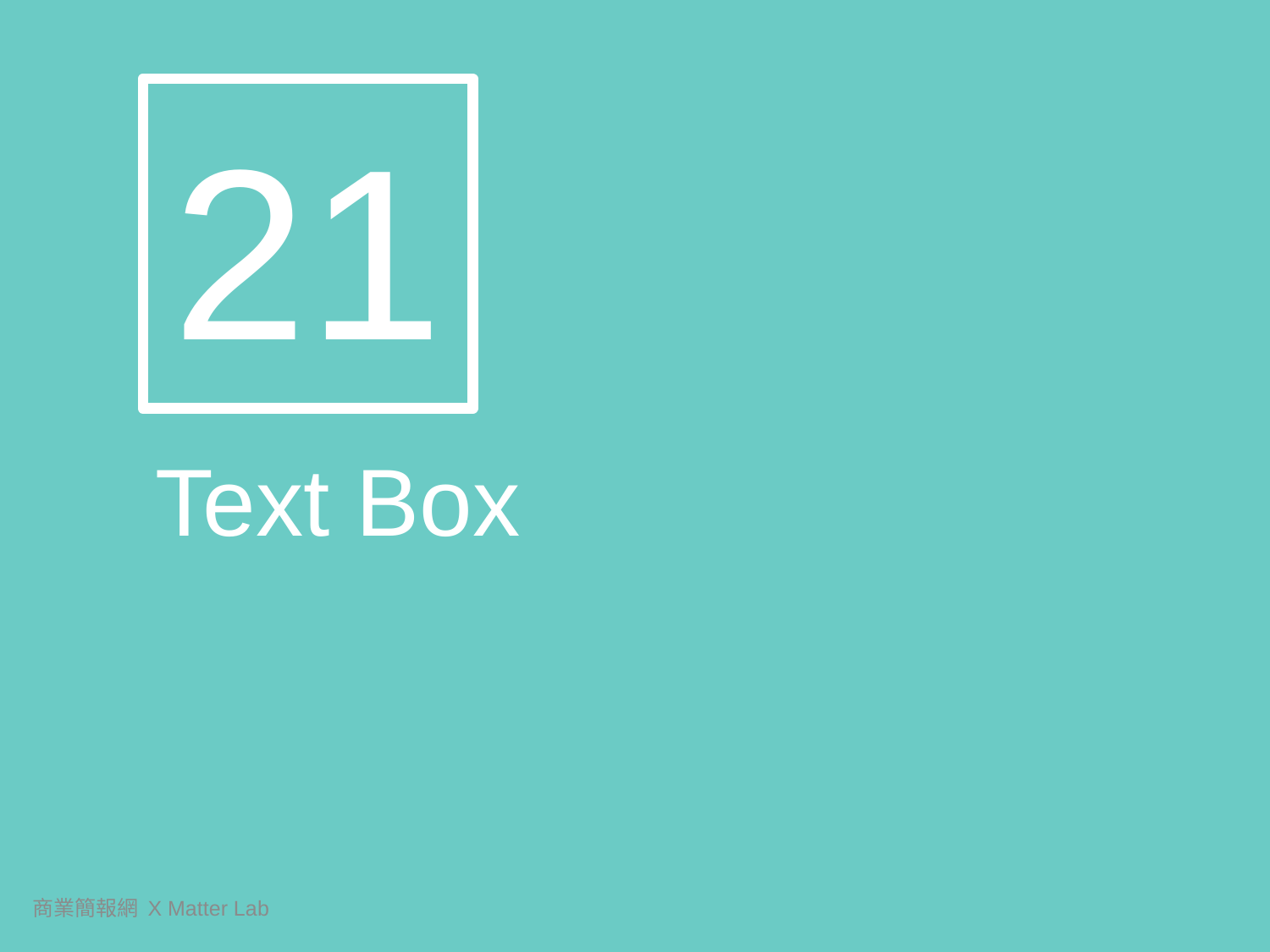

21
Text Box
商業簡報網 X Matter Lab
456